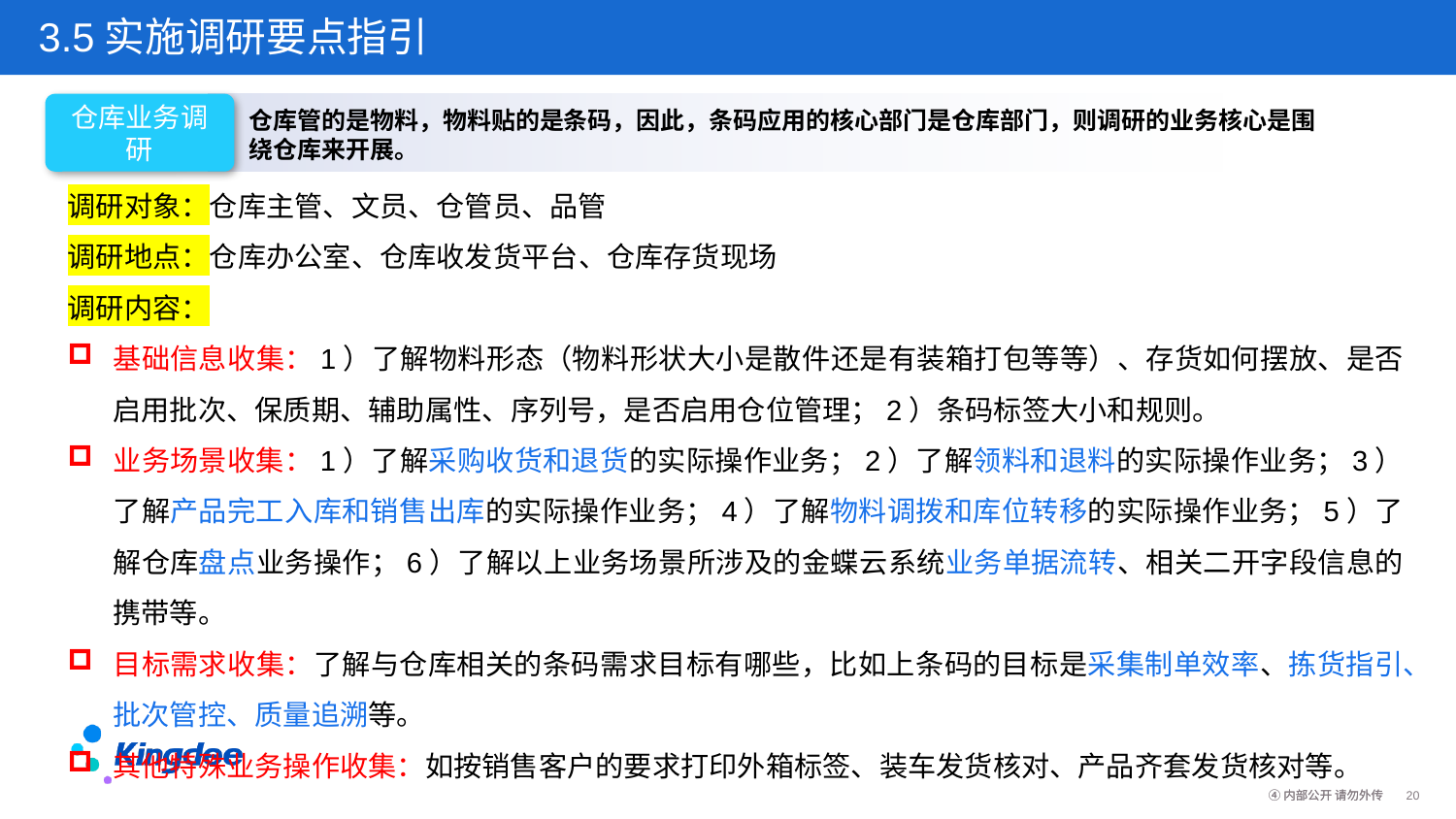

3.5实施调研要点指引

仓库业务调研
仓库管的是物料，物料贴的是条码，因此，条码应用的核心部门是仓库部门，则调研的业务核心是围绕仓库来开展。
调研对象：仓库主管、文员、仓管员、品管
调研地点：仓库办公室、仓库收发货平台、仓库存货现场
调研内容：
基础信息收集：1）了解物料形态（物料形状大小是散件还是有装箱打包等等）、存货如何摆放、是否启用批次、保质期、辅助属性、序列号，是否启用仓位管理；2）条码标签大小和规则。
业务场景收集：1）了解采购收货和退货的实际操作业务；2）了解领料和退料的实际操作业务；3）了解产品完工入库和销售出库的实际操作业务；4）了解物料调拨和库位转移的实际操作业务；5）了解仓库盘点业务操作；6）了解以上业务场景所涉及的金蝶云系统业务单据流转、相关二开字段信息的携带等。
目标需求收集：了解与仓库相关的条码需求目标有哪些，比如上条码的目标是采集制单效率、拣货指引、批次管控、质量追溯等。
其他特殊业务操作收集：如按销售客户的要求打印外箱标签、装车发货核对、产品齐套发货核对等。